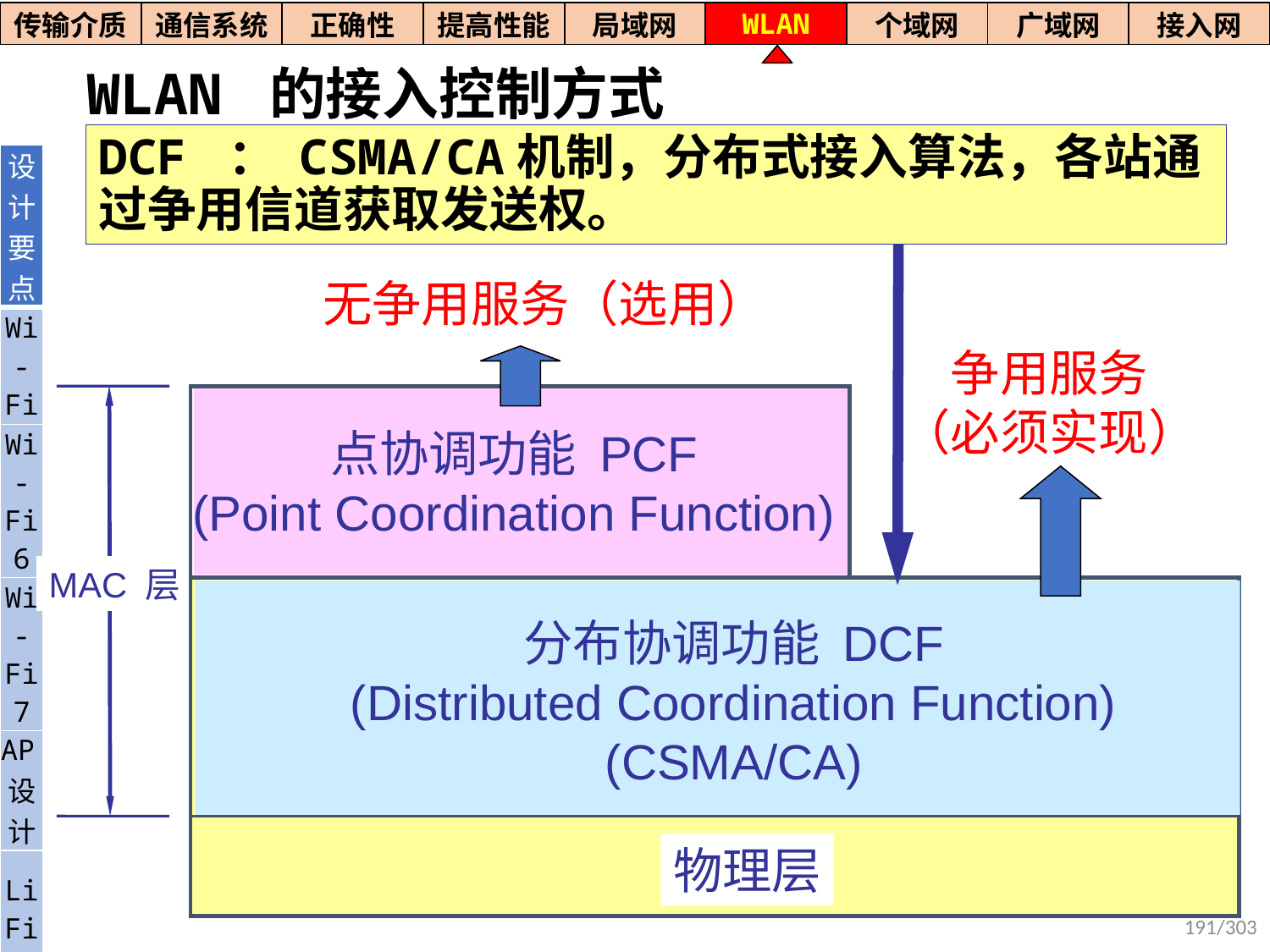

| 传输介质 | 通信系统 | 正确性 | 提高性能 | 局域网 | WLAN | 个域网 | 广域网 | 接入网 |
| --- | --- | --- | --- | --- | --- | --- | --- | --- |

# WLAN 的接入控制方式
DCF ： CSMA/CA机制，分布式接入算法，各站通过争用信道获取发送权。

| 设计要点 |
| --- |
| Wi- Fi |
| Wi-Fi6 |
| Wi-Fi7 |
| AP设计 |
| Li Fi |

无争用服务（选用）
争用服务
（必须实现）

点协调功能 PCF
(Point Coordination Function)

MAC 层

分布协调功能 DCF
(Distributed Coordination Function)
(CSMA/CA)

物理层
191/303